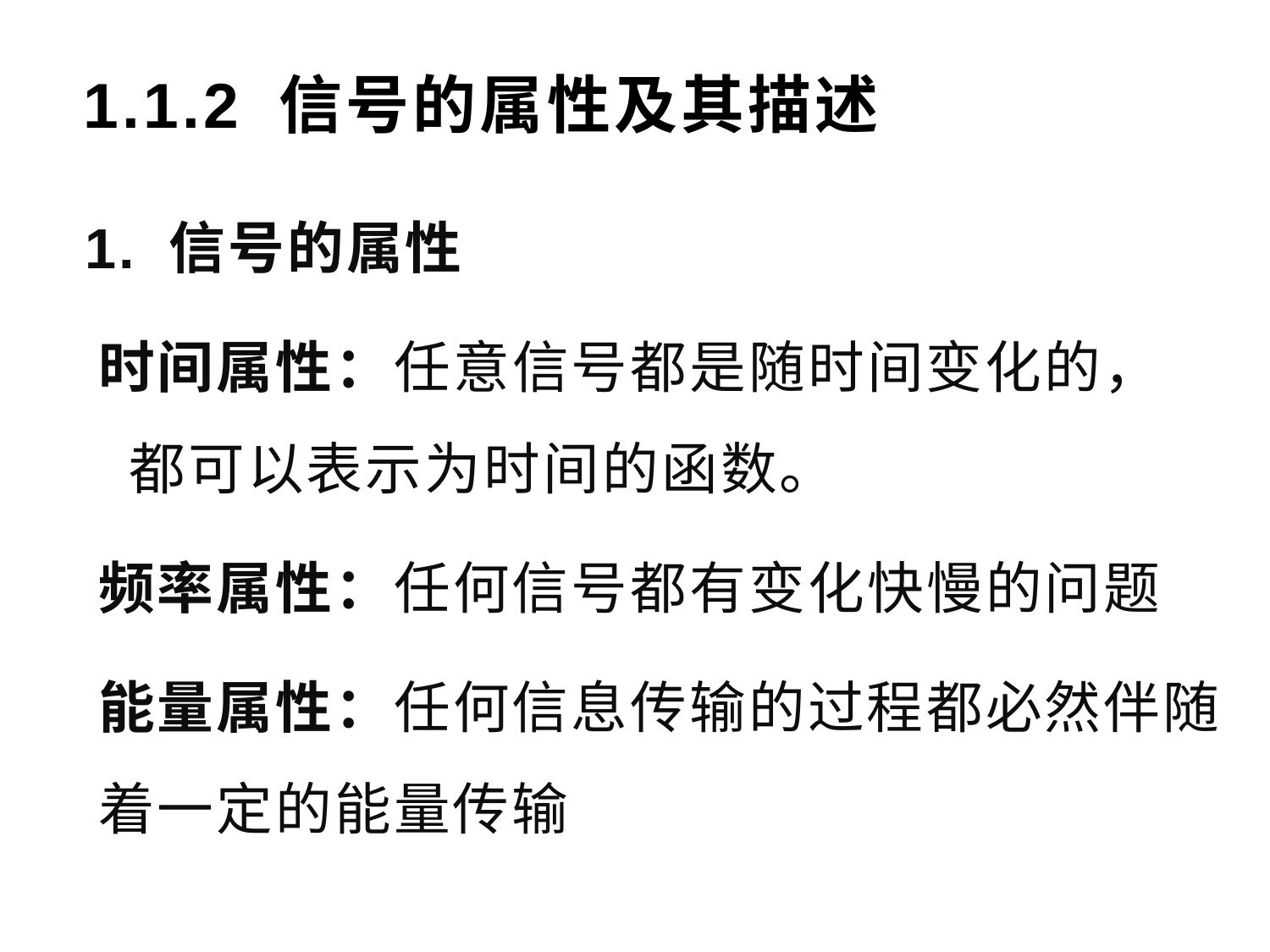

# 1.1.2 信号的属性及其描述
  1. 信号的属性
时间属性：任意信号都是随时间变化的，      都可以表示为时间的函数。
频率属性：任何信号都有变化快慢的问题
能量属性：任何信息传输的过程都必然伴随着一定的能量传输